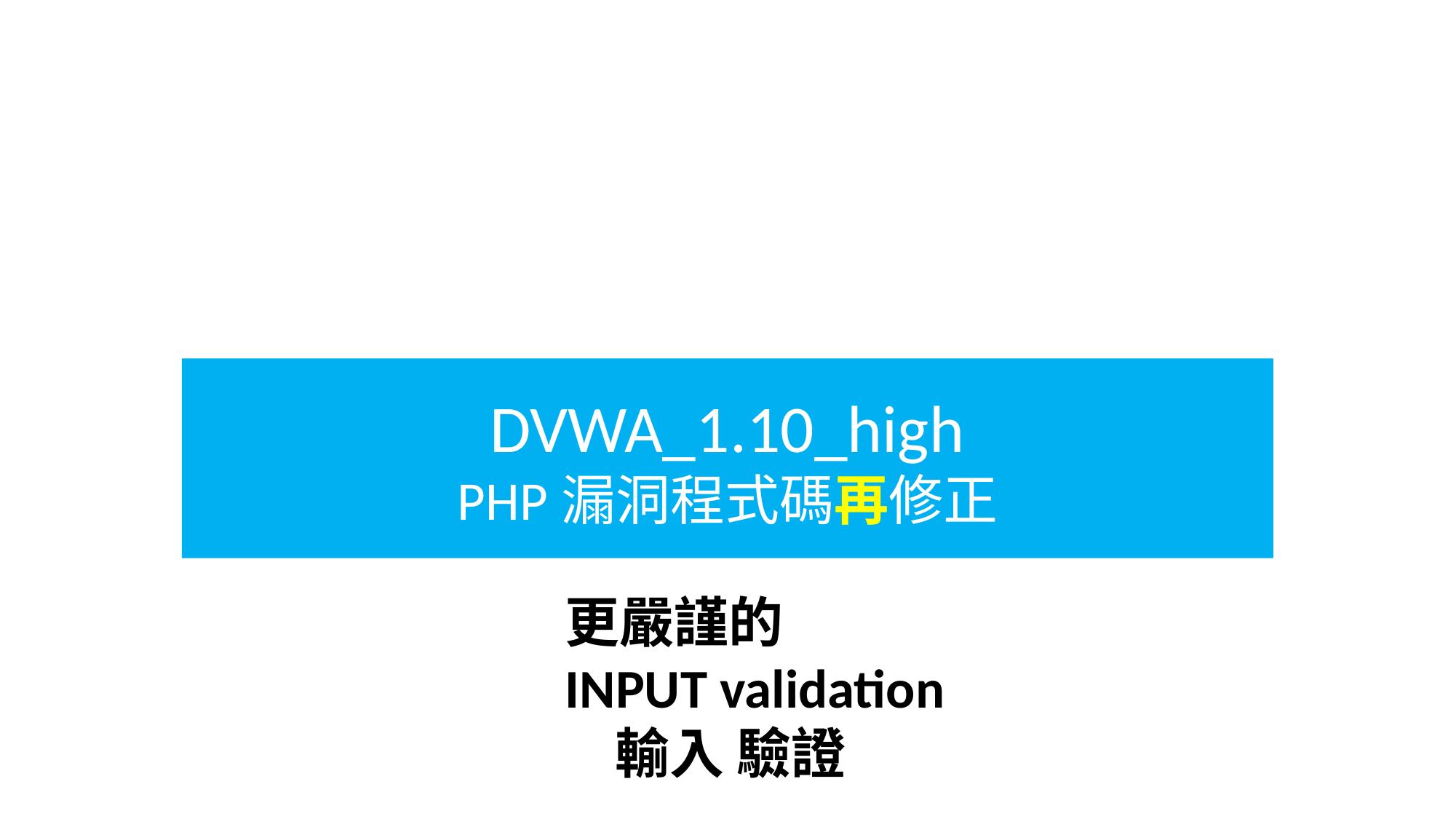

DVWA_1.10_high
PHP漏洞程式碼再修正
更嚴謹的
INPUT validation
   輸入 驗證